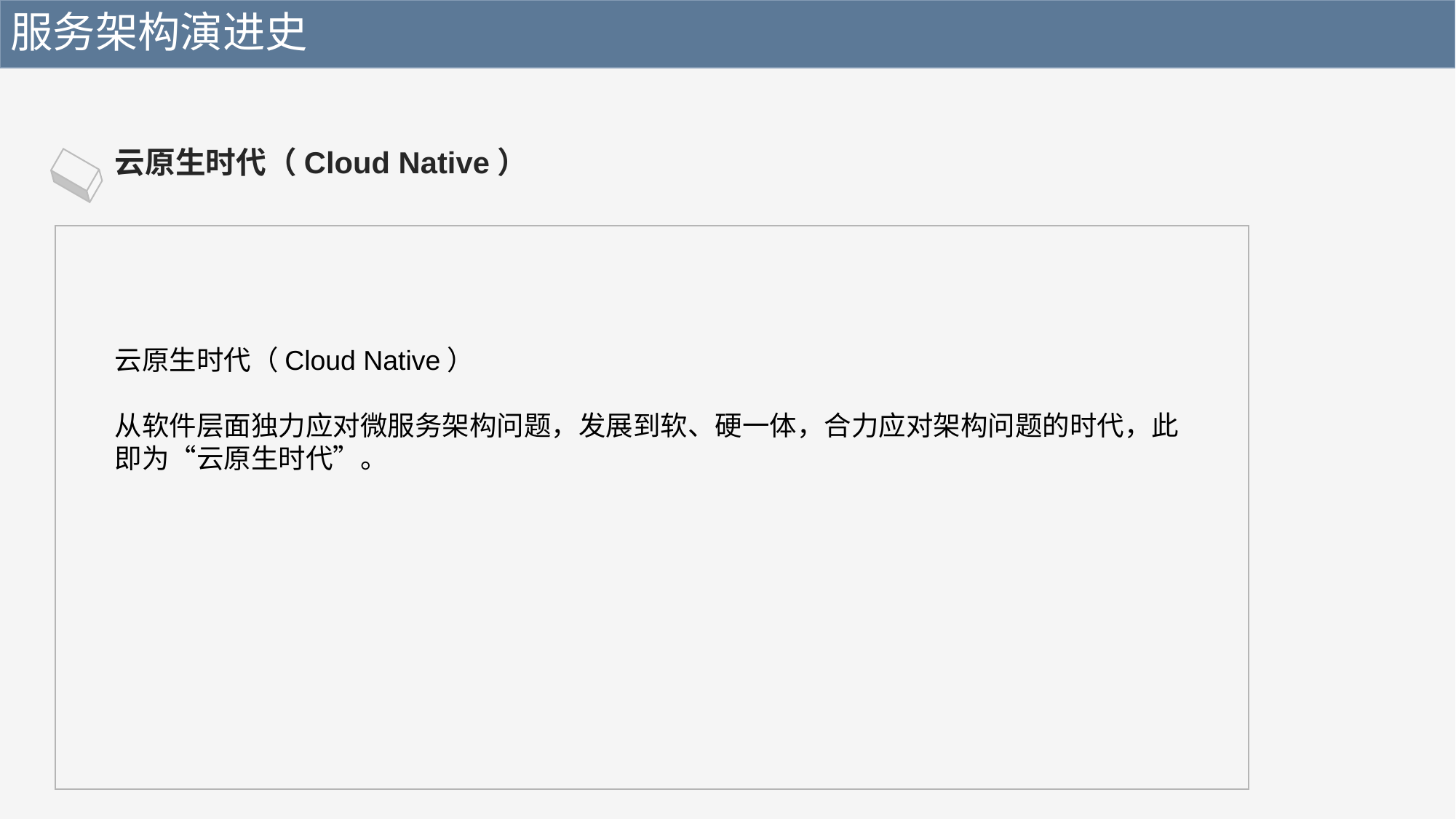

服务架构演进史
云原生时代（Cloud Native）

云原生时代（Cloud Native）

从软件层面独力应对微服务架构问题，发展到软、硬一体，合力应对架构问题的时代，此即为“云原生时代”。